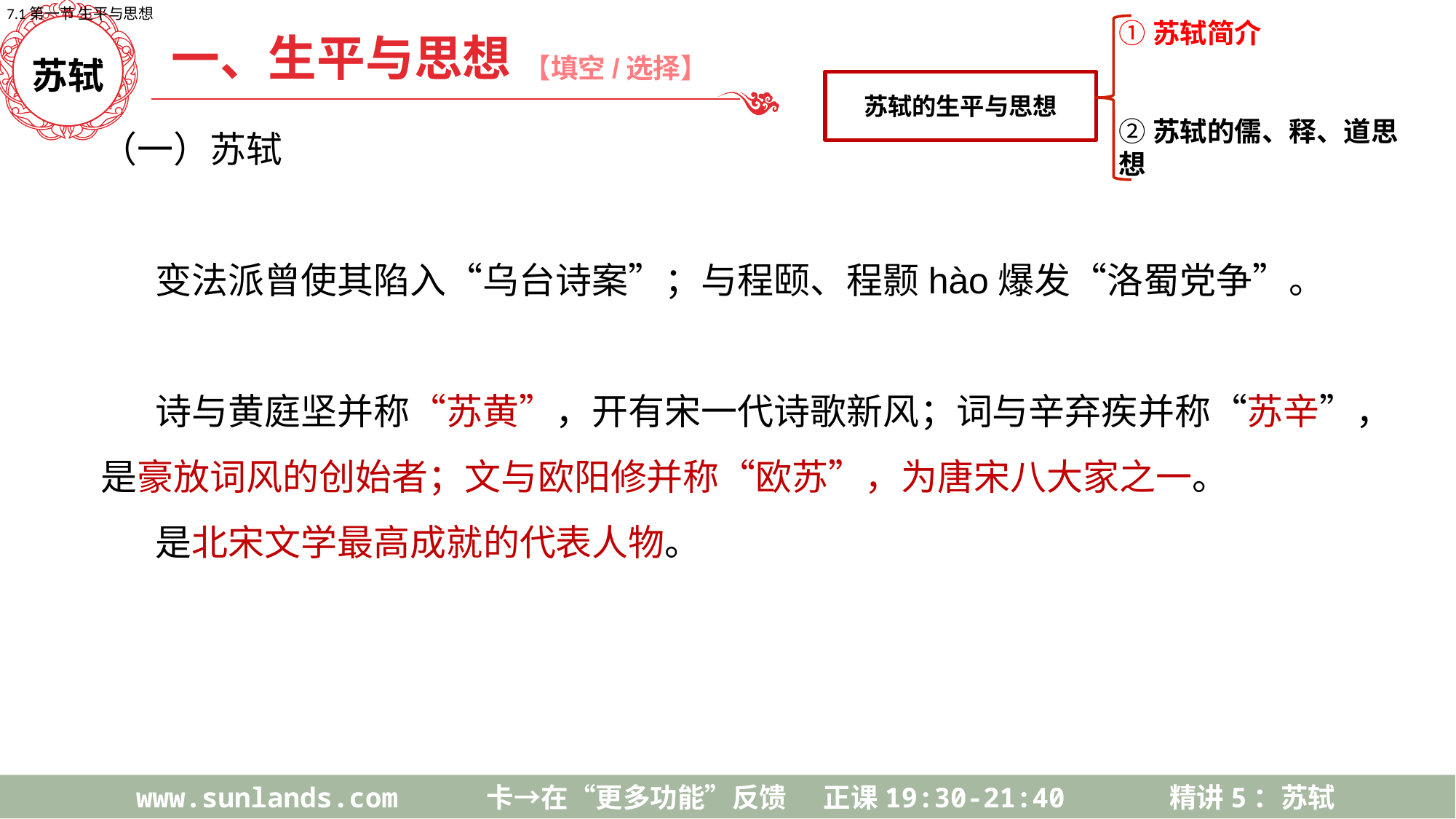

7.1第一节 生平与思想
①苏轼简介

②苏轼的儒、释、道思想

苏轼的生平与思想

一、生平与思想
【填空/选择】
苏轼

（一）苏轼

变法派曾使其陷入“乌台诗案”；与程颐、程颢hào爆发“洛蜀党争”。

诗与黄庭坚并称“苏黄”，开有宋一代诗歌新风；词与辛弃疾并称“苏辛”，是豪放词风的创始者；文与欧阳修并称“欧苏”，为唐宋八大家之一。
是北宋文学最高成就的代表人物。